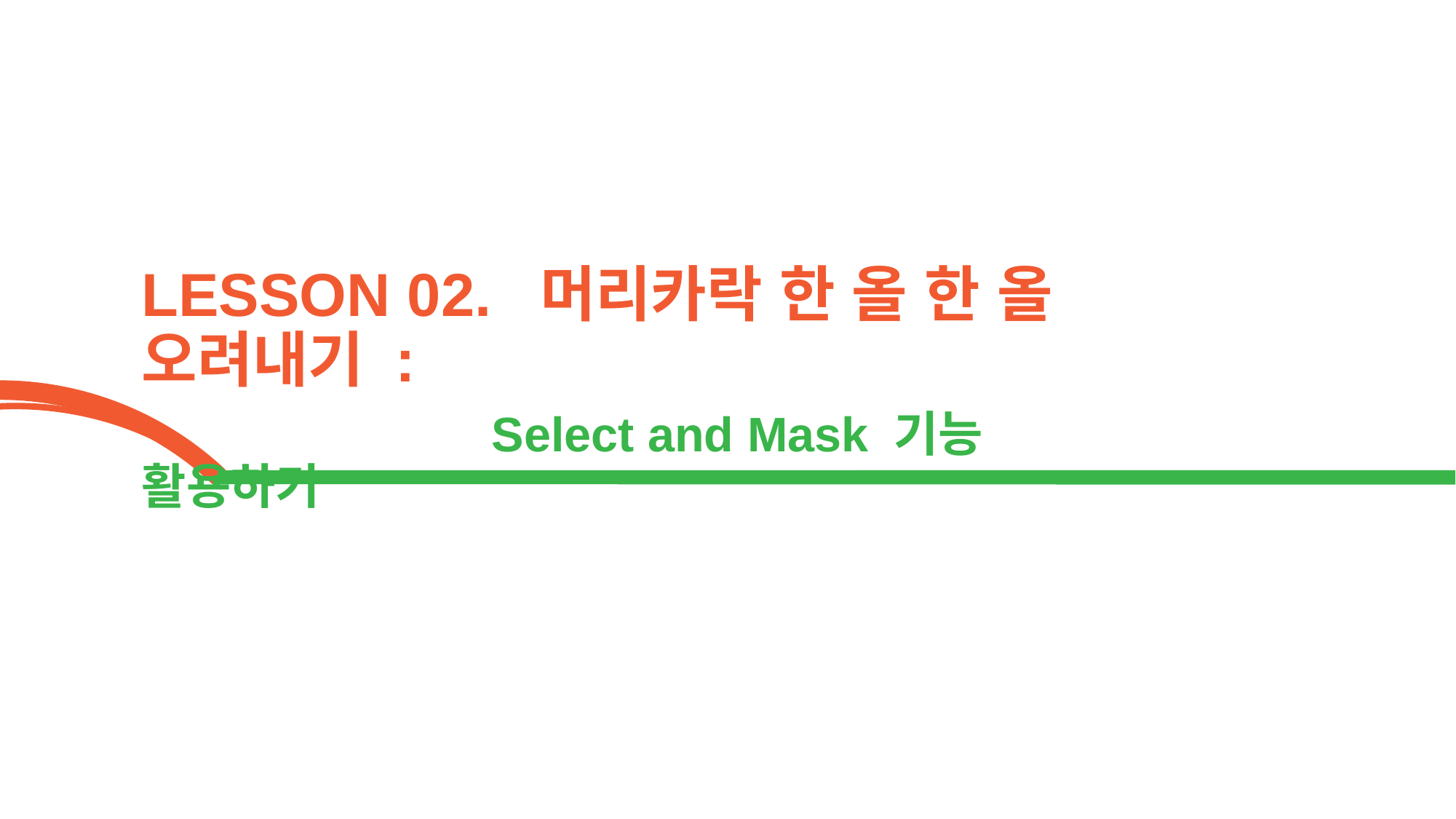

LESSON 02.  머리카락 한 올 한 올 오려내기 :
                          Select and Mask 기능 활용하기